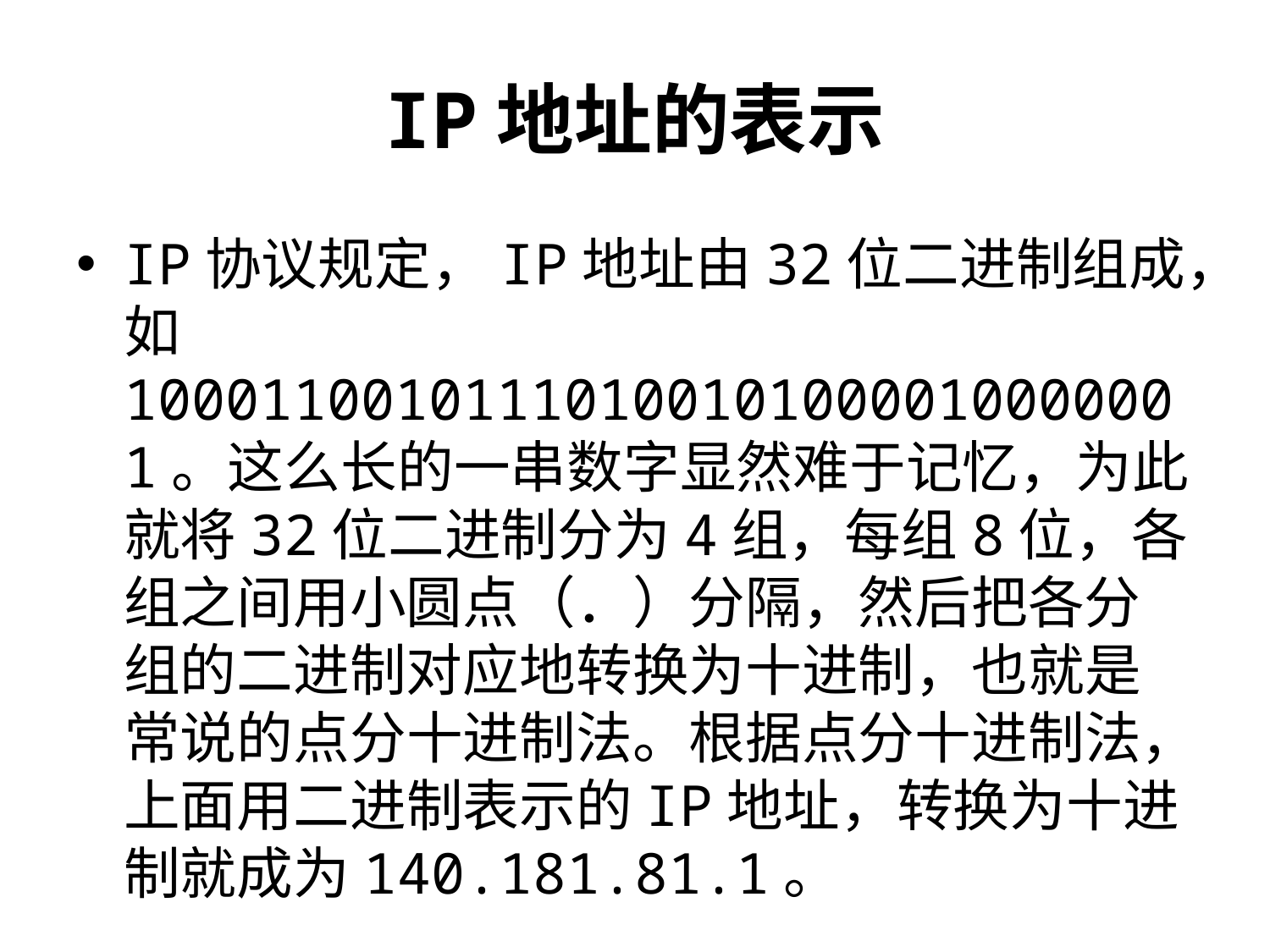

# IP地址的表示
IP协议规定，IP地址由32位二进制组成，如10001100101110100101000010000001。这么长的一串数字显然难于记忆，为此就将32位二进制分为4组，每组8位，各组之间用小圆点（．）分隔，然后把各分组的二进制对应地转换为十进制，也就是常说的点分十进制法。根据点分十进制法，上面用二进制表示的IP地址，转换为十进制就成为140.181.81.1。